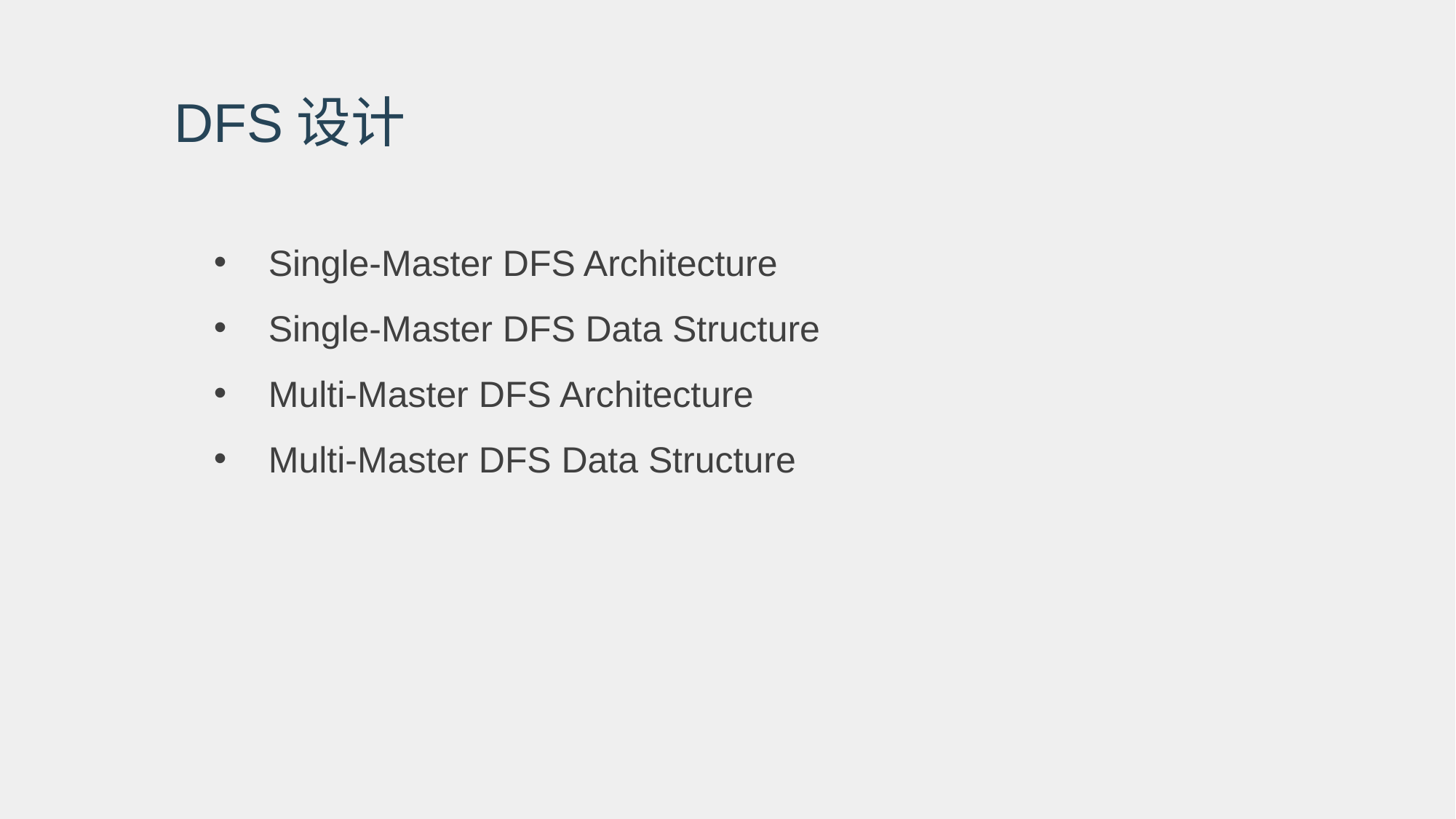

DFS设计
Single-Master DFS Architecture
Single-Master DFS Data Structure
Multi-Master DFS Architecture
Multi-Master DFS Data Structure